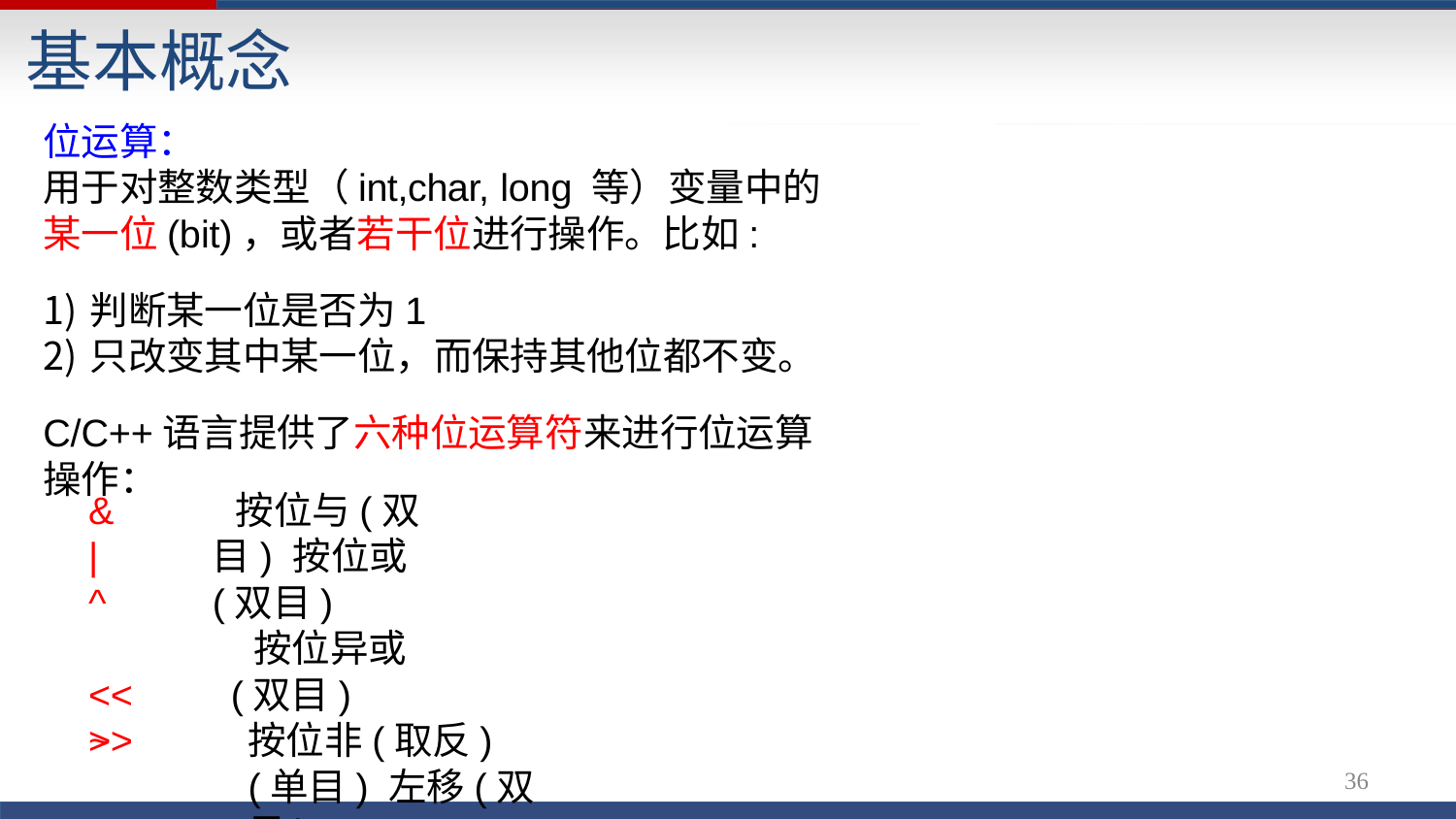

# 基本概念
位运算：
用于对整数类型（int,char, long 等）变量中的 某一位(bit)，或者若干位进行操作。比如:

判断某一位是否为1
只改变其中某一位，而保持其他位都不变。

C/C++语言提供了六种位运算符来进行位运算操作：
&
|
^
按位与(双目) 按位或(双目)
按位异或(双目)
~	按位非(取反)(单目) 左移(双目)
右移(双目)
<<
>>
36